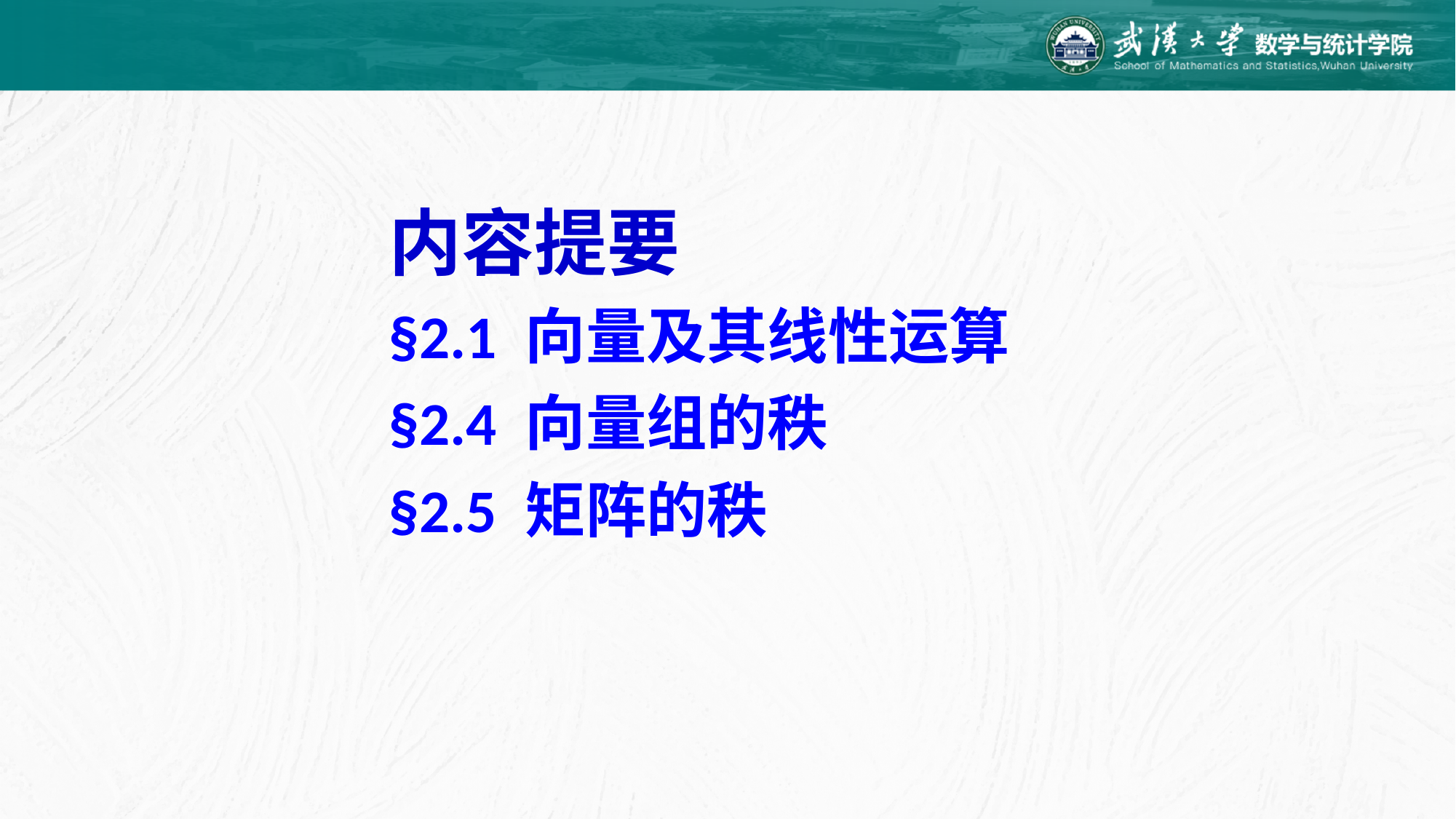

内容提要
§2.1 向量及其线性运算
§2.4 向量组的秩
§2.5 矩阵的秩